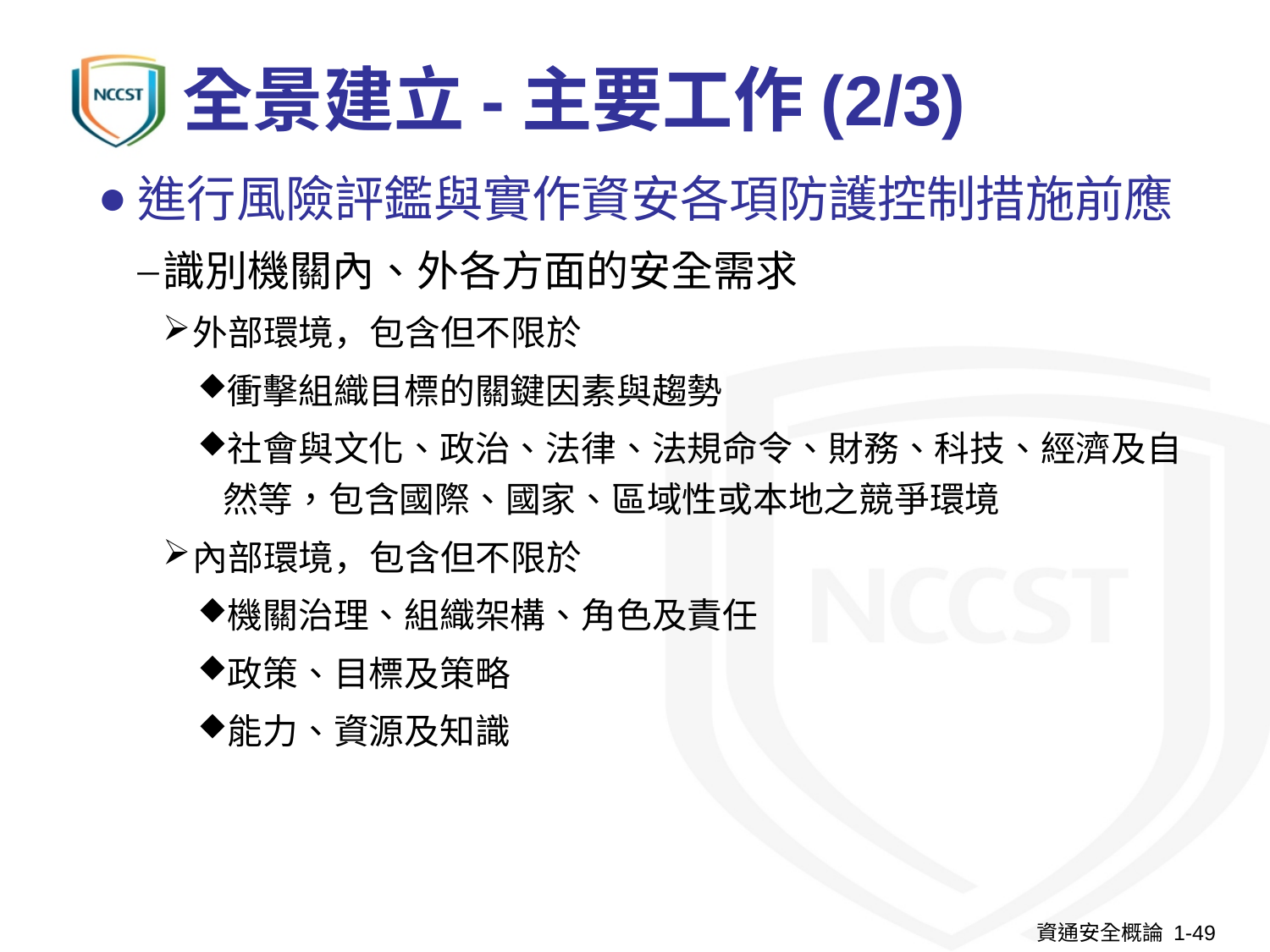

# 全景建立-主要工作(2/3)
進行風險評鑑與實作資安各項防護控制措施前應
識別機關內、外各方面的安全需求
外部環境，包含但不限於
衝擊組織目標的關鍵因素與趨勢
社會與文化、政治、法律、法規命令、財務、科技、經濟及自然等，包含國際、國家、區域性或本地之競爭環境
內部環境，包含但不限於
機關治理、組織架構、角色及責任
政策、目標及策略
能力、資源及知識